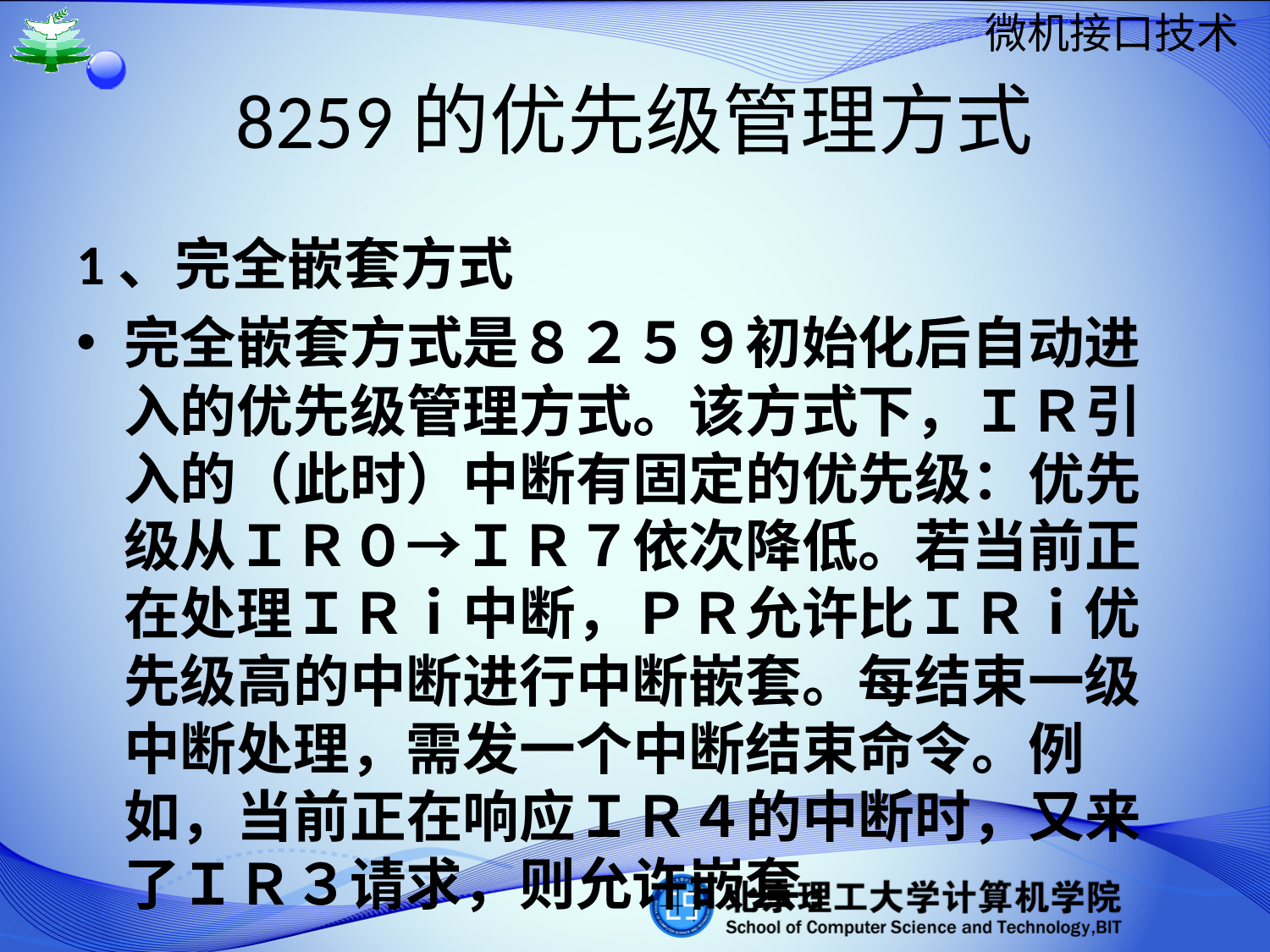

# 8259的优先级管理方式
1、完全嵌套方式
完全嵌套方式是８２５９初始化后自动进入的优先级管理方式。该方式下，ＩＲ引入的（此时）中断有固定的优先级：优先级从ＩＲ０→ＩＲ７依次降低。若当前正在处理ＩＲｉ中断，ＰＲ允许比ＩＲｉ优先级高的中断进行中断嵌套。每结束一级中断处理，需发一个中断结束命令。例如，当前正在响应ＩＲ４的中断时，又来了ＩＲ３请求，则允许嵌套。